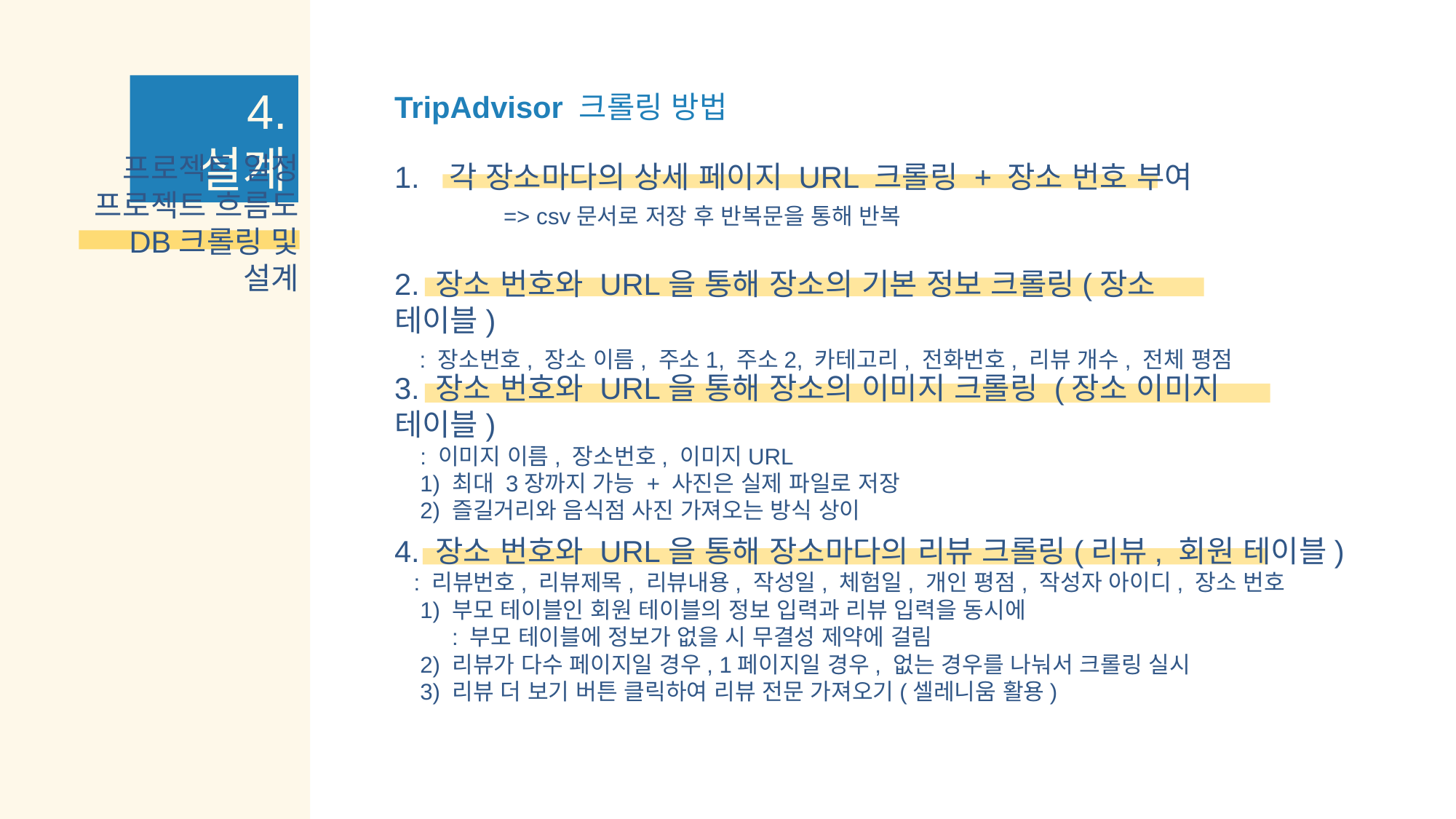

4. 설계
TripAdvisor 크롤링 방법
프로젝트 일정
프로젝트 흐름도
DB크롤링 및 설계
각 장소마다의 상세 페이지 URL 크롤링 + 장소 번호 부여
 	=> csv문서로 저장 후 반복문을 통해 반복

2. 장소 번호와 URL을 통해 장소의 기본 정보 크롤링(장소 테이블)
   : 장소번호, 장소 이름, 주소1, 주소2, 카테고리, 전화번호, 리뷰 개수, 전체 평점

3. 장소 번호와 URL을 통해 장소의 이미지 크롤링 (장소 이미지 테이블)
    : 이미지 이름, 장소번호, 이미지URL
    1) 최대 3장까지 가능 + 사진은 실제 파일로 저장
    2) 즐길거리와 음식점 사진 가져오는 방식 상이

4. 장소 번호와 URL을 통해 장소마다의 리뷰 크롤링(리뷰, 회원 테이블)
   : 리뷰번호, 리뷰제목, 리뷰내용, 작성일, 체험일, 개인 평점, 작성자 아이디, 장소 번호
    1) 부모 테이블인 회원 테이블의 정보 입력과 리뷰 입력을 동시에
         : 부모 테이블에 정보가 없을 시 무결성 제약에 걸림
    2) 리뷰가 다수 페이지일 경우, 1페이지일 경우, 없는 경우를 나눠서 크롤링 실시
    3) 리뷰 더 보기 버튼 클릭하여 리뷰 전문 가져오기(셀레니움 활용)